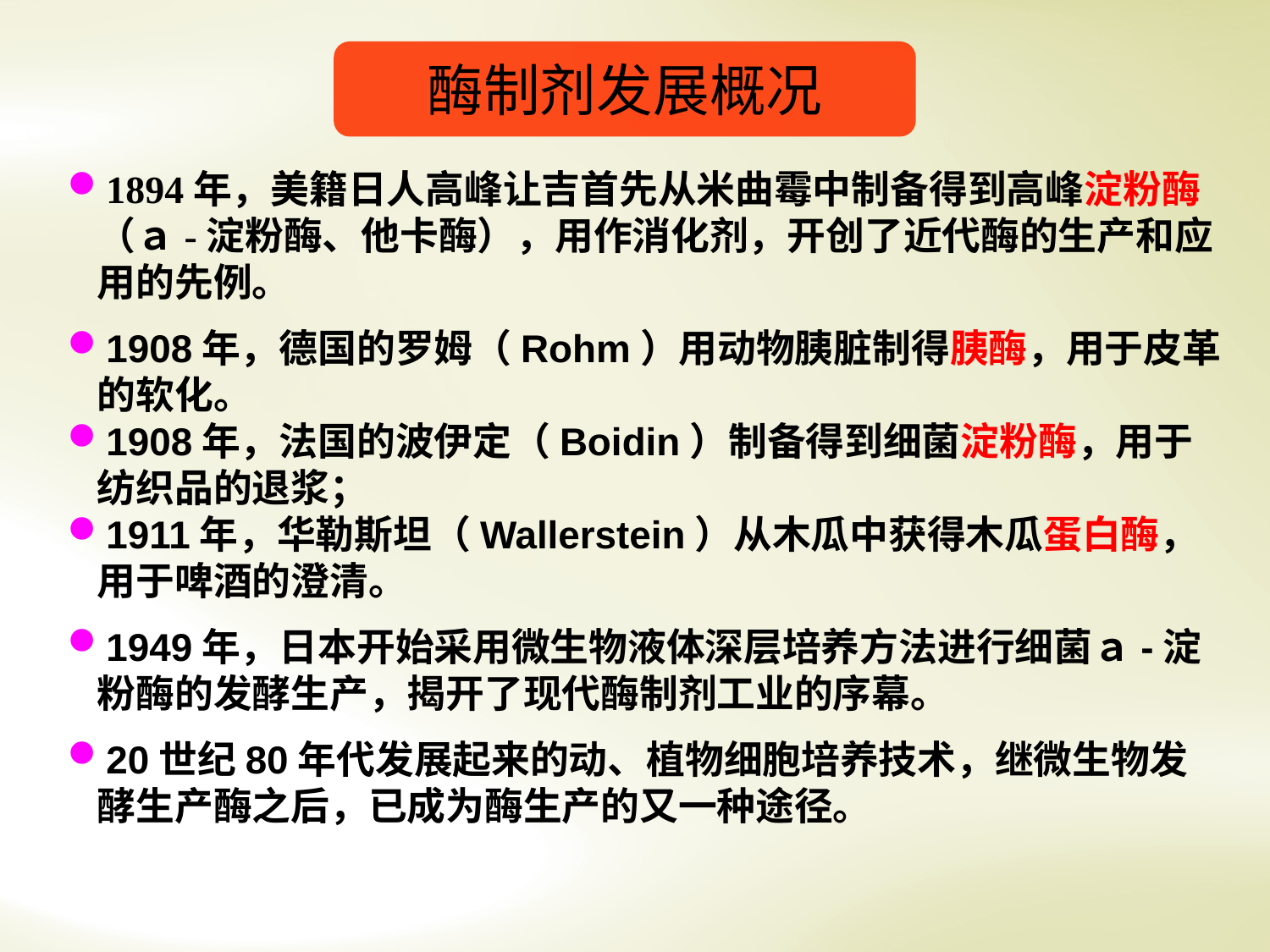

酶制剂发展概况

1894年，美籍日人高峰让吉首先从米曲霉中制备得到高峰淀粉酶（ａ-淀粉酶、他卡酶），用作消化剂，开创了近代酶的生产和应用的先例。
1908年，德国的罗姆（Rohm）用动物胰脏制得胰酶，用于皮革的软化。
1908年，法国的波伊定（Boidin）制备得到细菌淀粉酶，用于纺织品的退浆；
1911年，华勒斯坦（Wallerstein）从木瓜中获得木瓜蛋白酶，用于啤酒的澄清。
1949年，日本开始采用微生物液体深层培养方法进行细菌ａ-淀粉酶的发酵生产，揭开了现代酶制剂工业的序幕。
20世纪80年代发展起来的动、植物细胞培养技术，继微生物发酵生产酶之后，已成为酶生产的又一种途径。